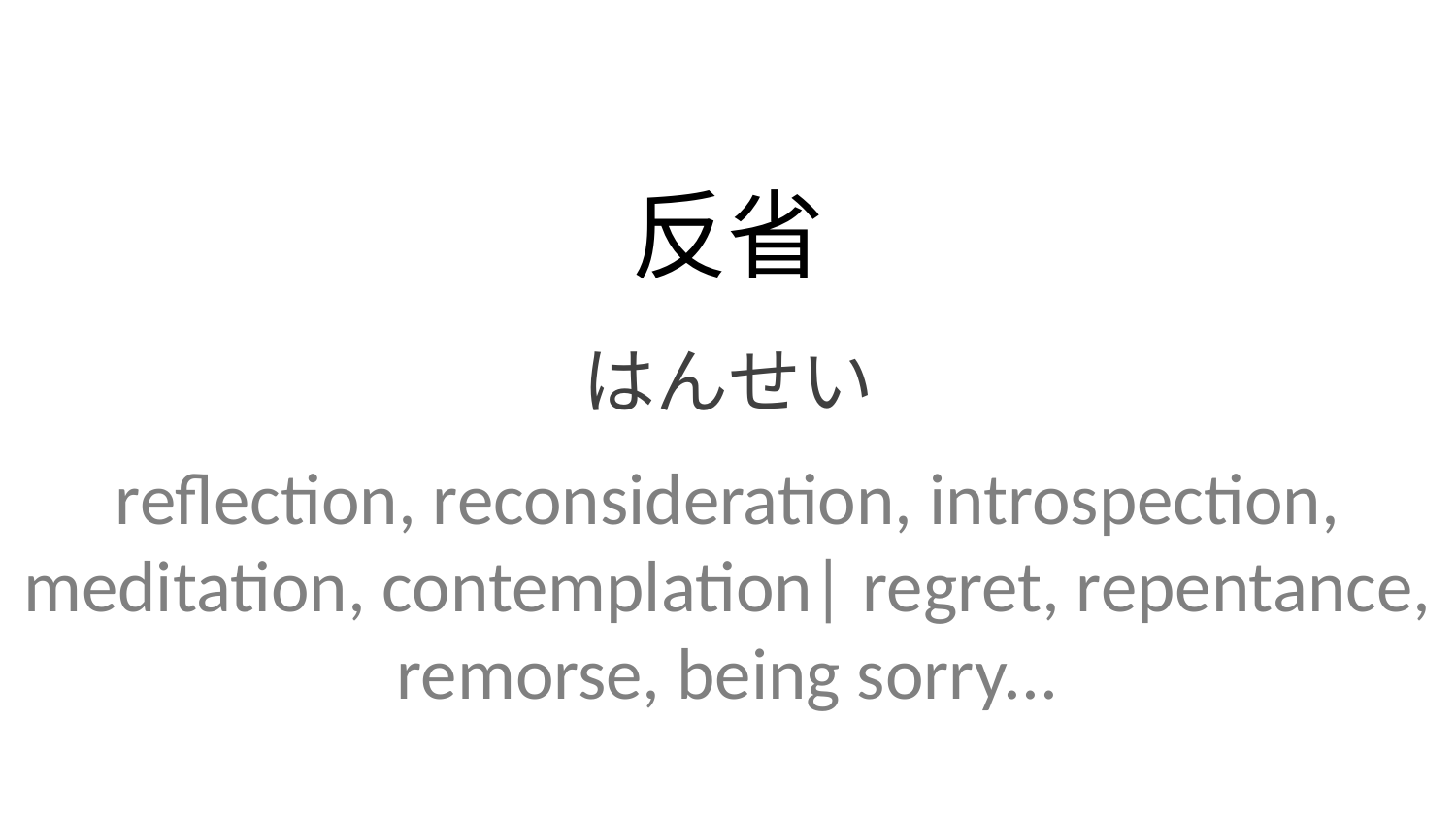

反省

はんせい
reflection, reconsideration, introspection, meditation, contemplation| regret, repentance, remorse, being sorry...